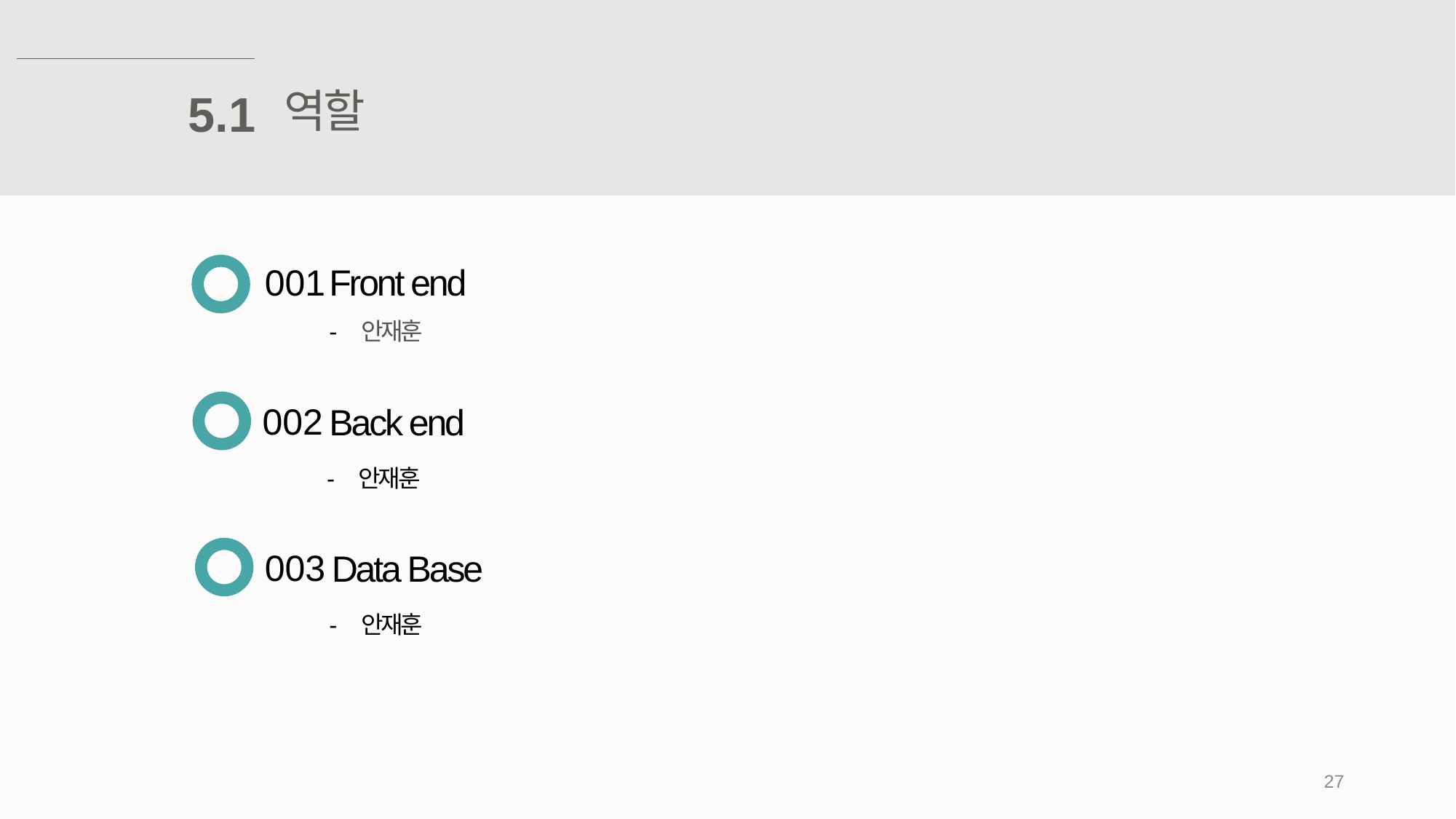

역할
5.1
001
Front end

-    안재훈
002
Back end

-    안재훈
003
Data Base

-    안재훈
27